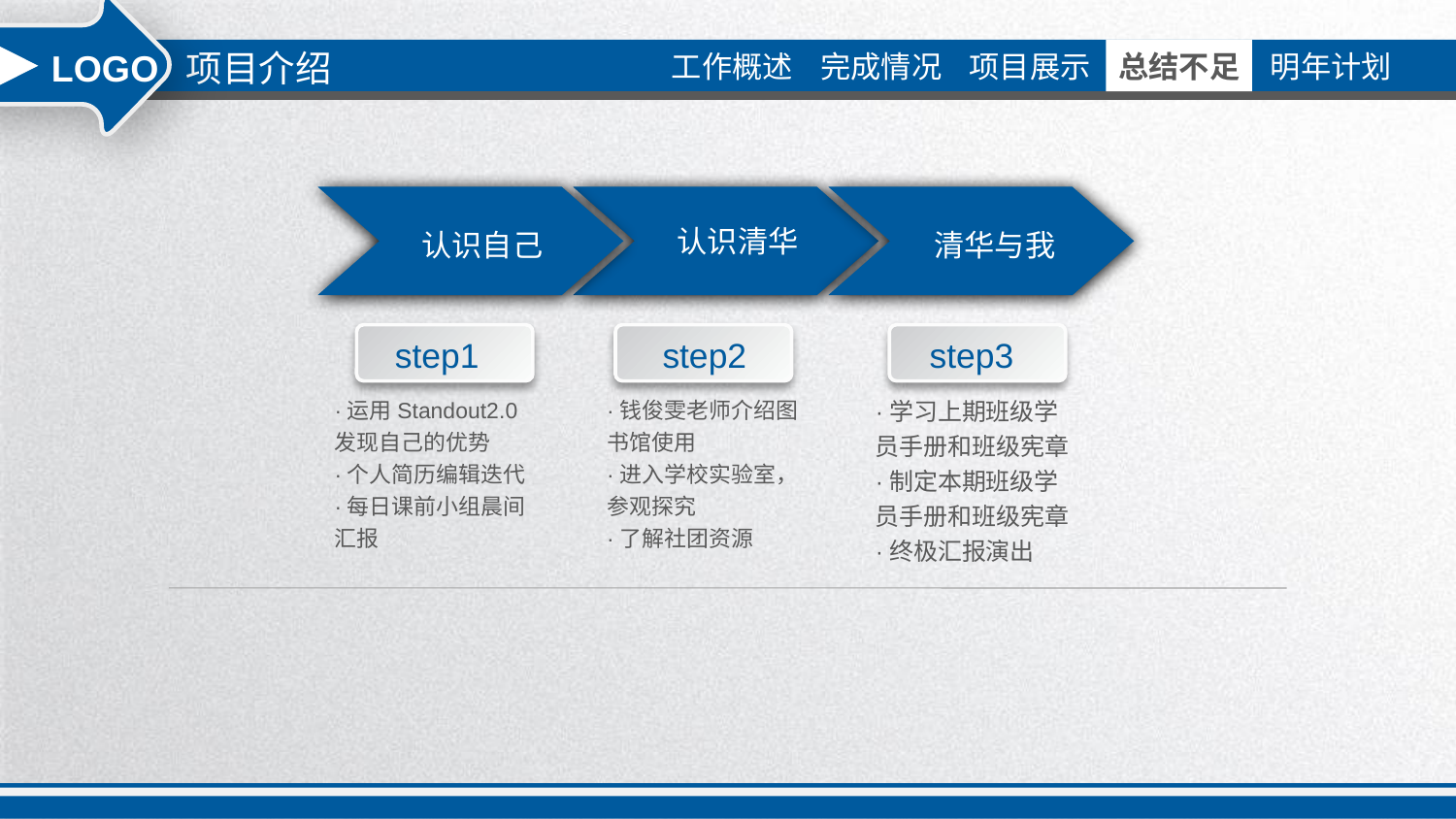

项目介绍
LOGO

认识自己

认识清华

清华与我

step1
step2
step3
·运用Standout2.0发现自己的优势
·个人简历编辑迭代
·每日课前小组晨间汇报
·钱俊雯老师介绍图书馆使用
·进入学校实验室，参观探究
·了解社团资源
·学习上期班级学员手册和班级宪章
·制定本期班级学员手册和班级宪章
·终极汇报演出

4